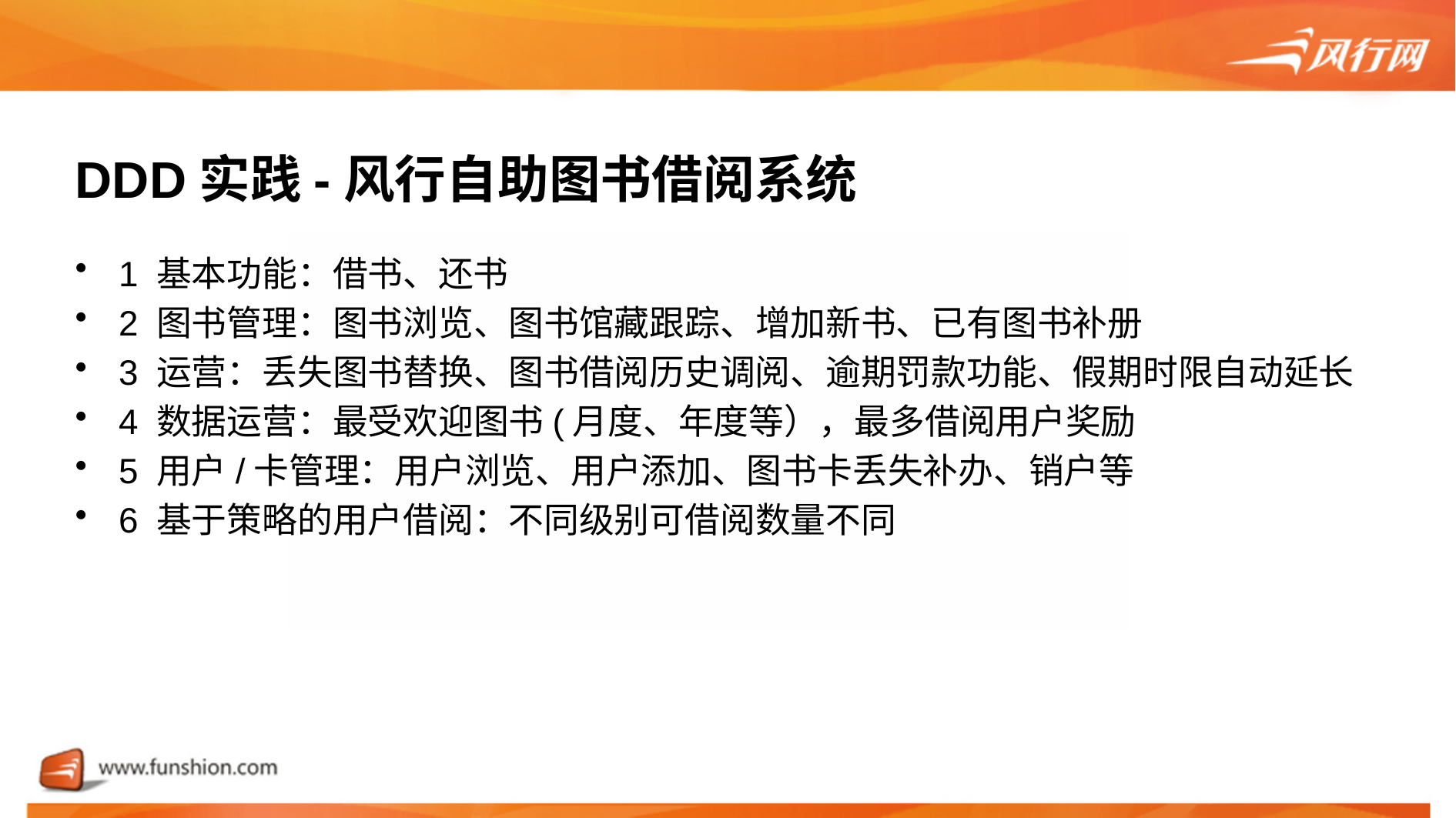

# DDD实践-风行自助图书借阅系统
1 基本功能：借书、还书
2 图书管理：图书浏览、图书馆藏跟踪、增加新书、已有图书补册
3 运营：丢失图书替换、图书借阅历史调阅、逾期罚款功能、假期时限自动延长
4 数据运营：最受欢迎图书(月度、年度等），最多借阅用户奖励
5 用户/卡管理：用户浏览、用户添加、图书卡丢失补办、销户等
6 基于策略的用户借阅：不同级别可借阅数量不同